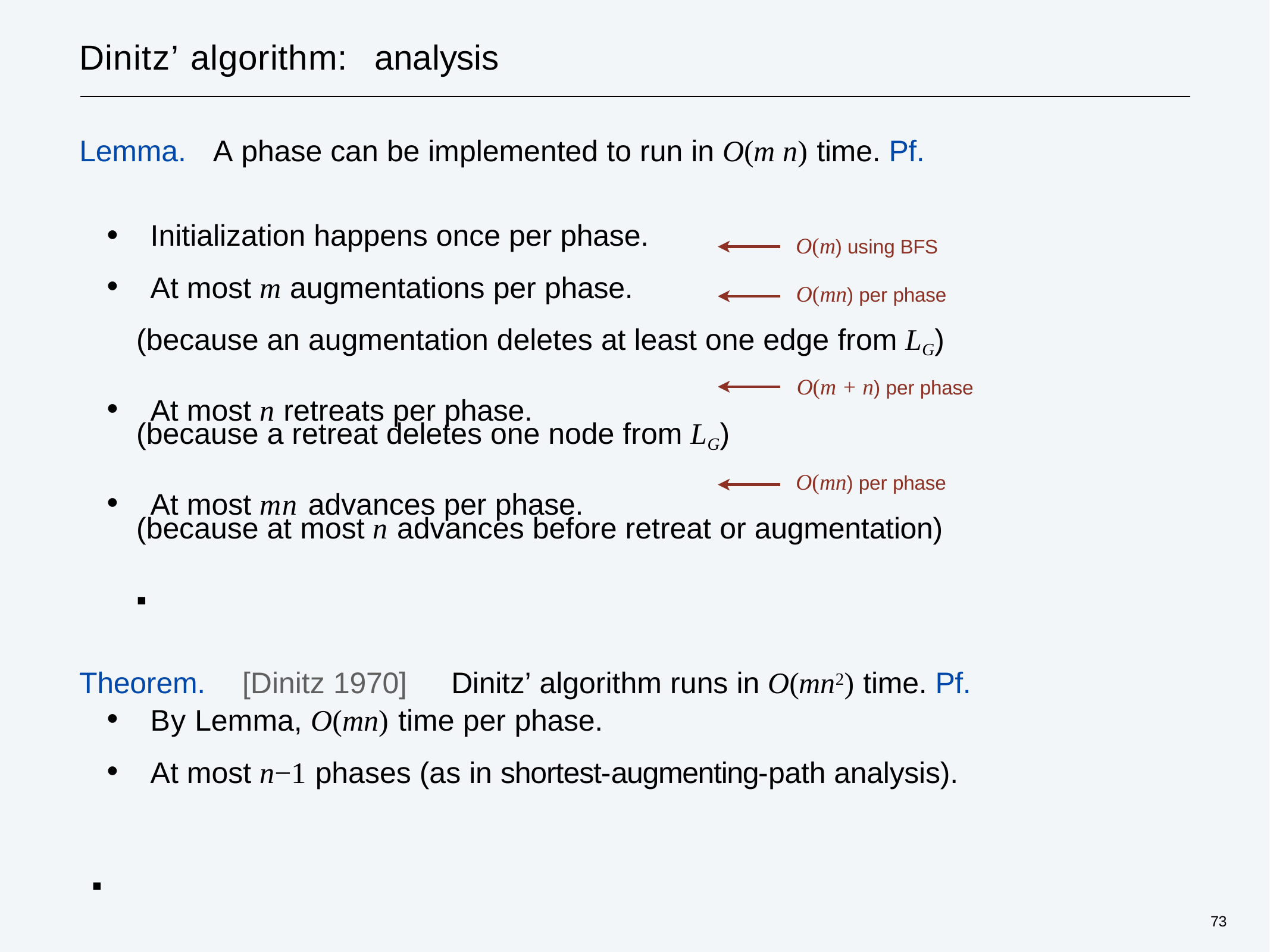

# Dinitz’ algorithm:	analysis
Lemma.	A phase can be implemented to run in O(m n) time. Pf.
・Initialization happens once per phase.
・At most m augmentations per phase.
O(m) using BFS

O(mn) per phase

(because an augmentation deletes at least one edge from LG)
・At most n retreats per phase.
O(m + n) per phase

(because a retreat deletes one node from LG)
・At most mn advances per phase.
O(mn) per phase

(because at most n advances before retreat or augmentation)	▪

Theorem.	[Dinitz 1970]	Dinitz’ algorithm runs in O(mn2) time. Pf.
・By Lemma, O(mn) time per phase.
・At most n−1 phases (as in shortest-augmenting-path analysis).	▪
73